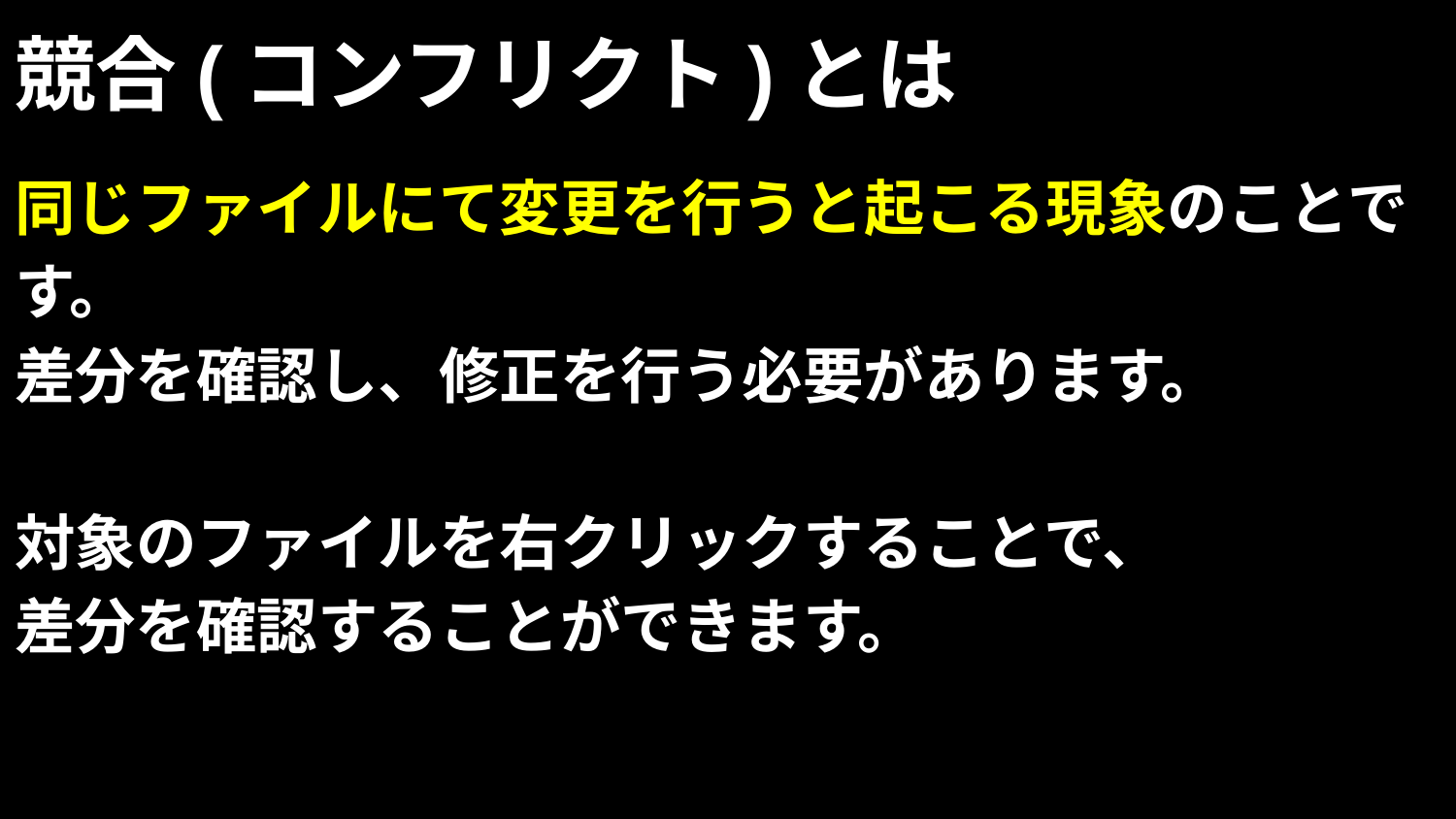

# 競合(コンフリクト)とは
同じファイルにて変更を行うと起こる現象のことです。
差分を確認し、修正を行う必要があります。
対象のファイルを右クリックすることで、
差分を確認することができます。